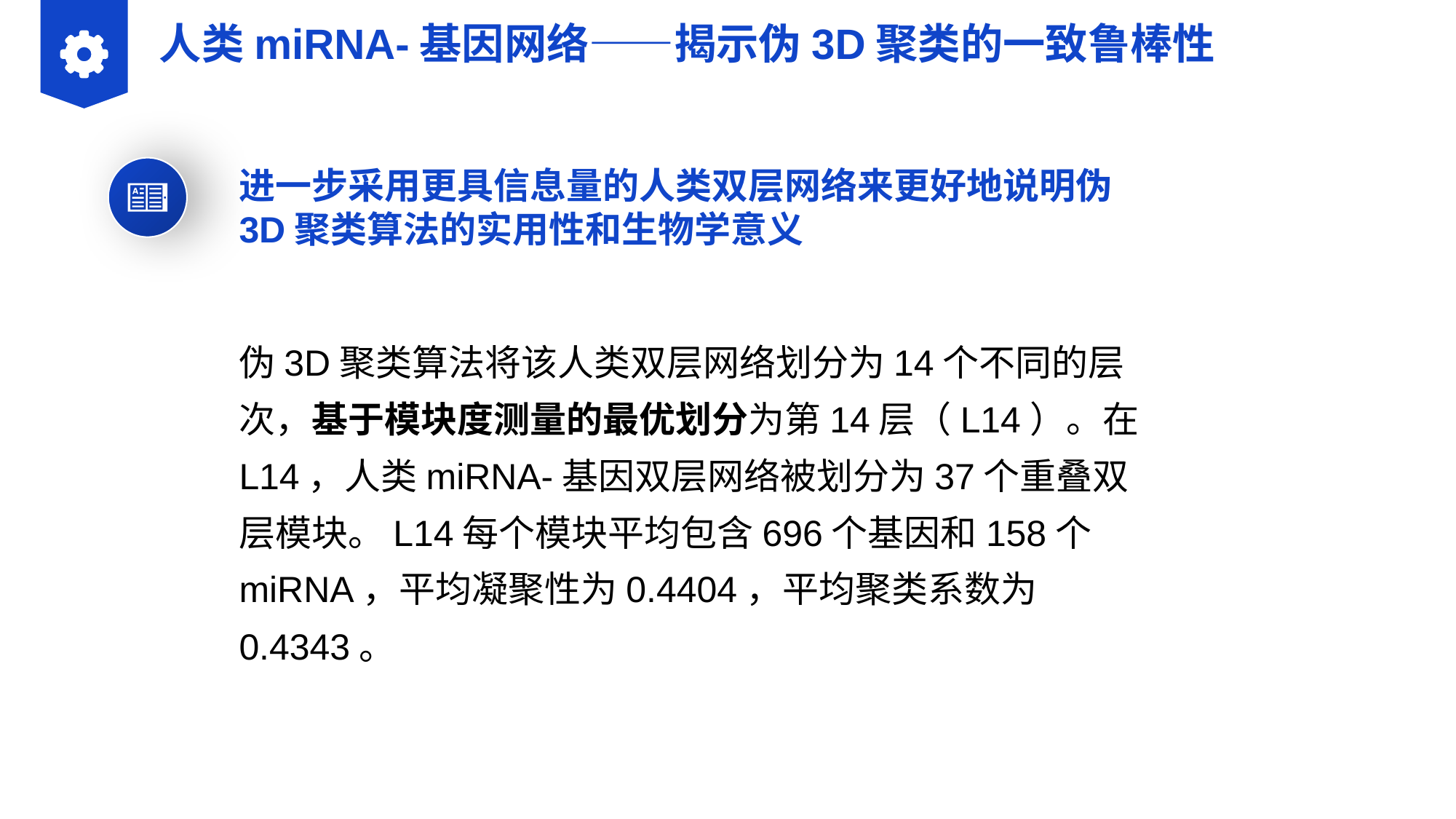

人类miRNA-基因网络——揭示伪3D聚类的一致鲁棒性

进一步采用更具信息量的人类双层网络来更好地说明伪3D聚类算法的实用性和生物学意义

伪3D聚类算法将该人类双层网络划分为14个不同的层次，基于模块度测量的最优划分为第14层（L14）。在L14，人类miRNA-基因双层网络被划分为37个重叠双层模块。L14每个模块平均包含696个基因和158个miRNA，平均凝聚性为0.4404，平均聚类系数为0.4343。
合作QQ： 243001978